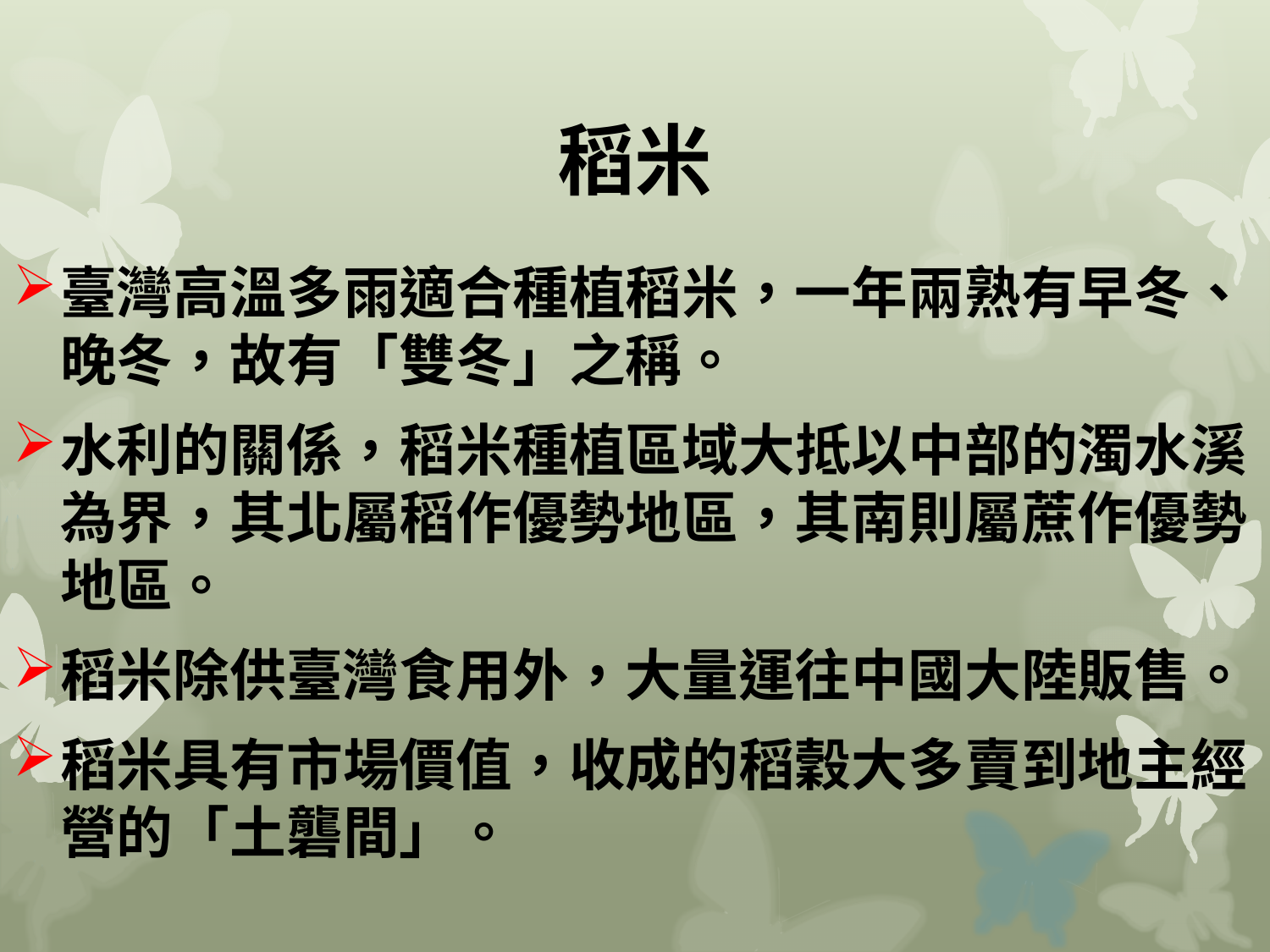

# 稻米
臺灣高溫多雨適合種植稻米，一年兩熟有早冬、晚冬，故有「雙冬」之稱。
水利的關係，稻米種植區域大抵以中部的濁水溪為界，其北屬稻作優勢地區，其南則屬蔗作優勢地區。
稻米除供臺灣食用外，大量運往中國大陸販售。
稻米具有市場價值，收成的稻穀大多賣到地主經營的「土礱間」。